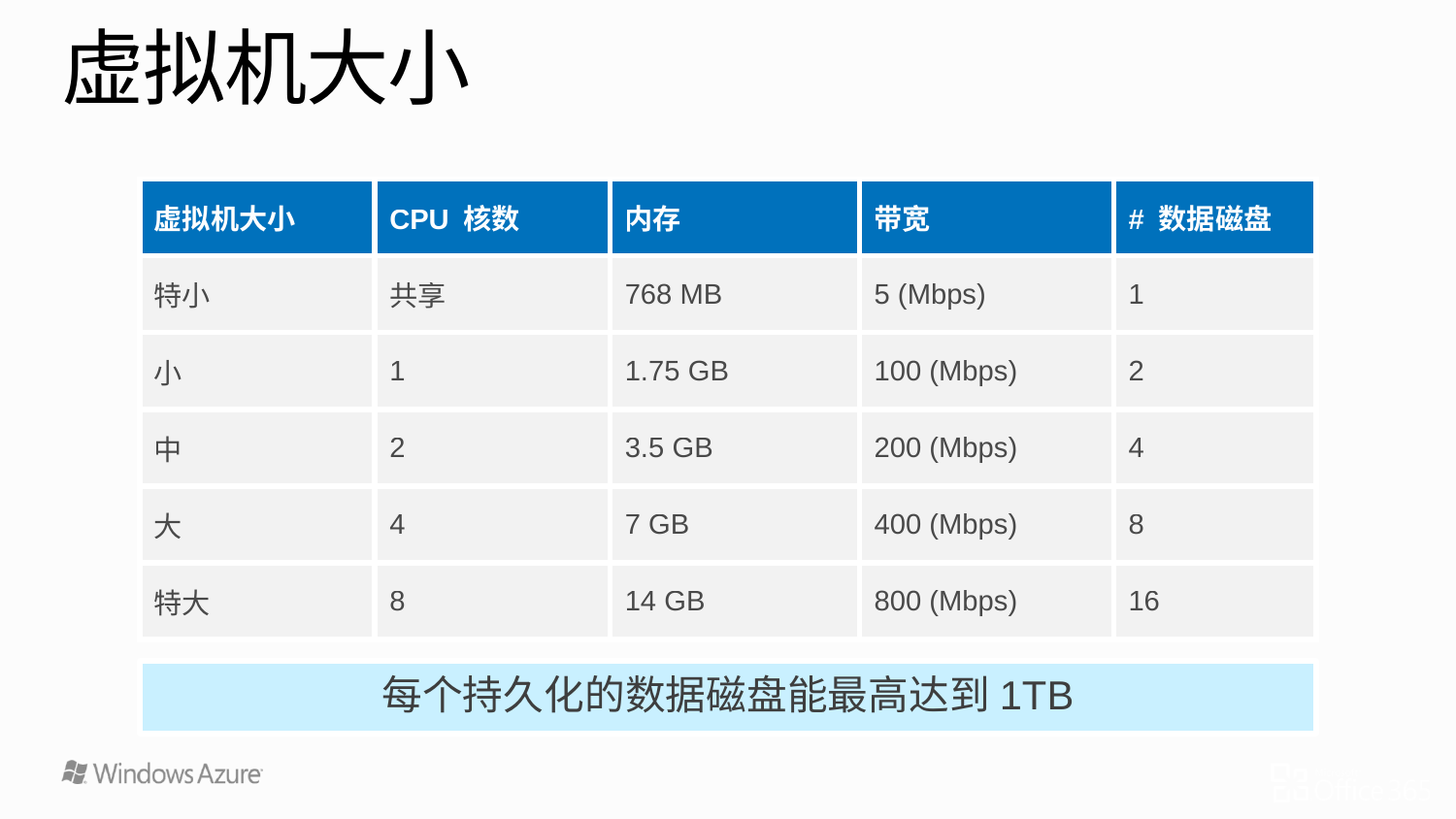

# 虚拟机大小
| 虚拟机大小 | CPU 核数 | 内存 | 带宽 | # 数据磁盘 |
| --- | --- | --- | --- | --- |
| 特小 | 共享 | 768 MB | 5 (Mbps) | 1 |
| 小 | 1 | 1.75 GB | 100 (Mbps) | 2 |
| 中 | 2 | 3.5 GB | 200 (Mbps) | 4 |
| 大 | 4 | 7 GB | 400 (Mbps) | 8 |
| 特大 | 8 | 14 GB | 800 (Mbps) | 16 |
每个持久化的数据磁盘能最高达到1TB